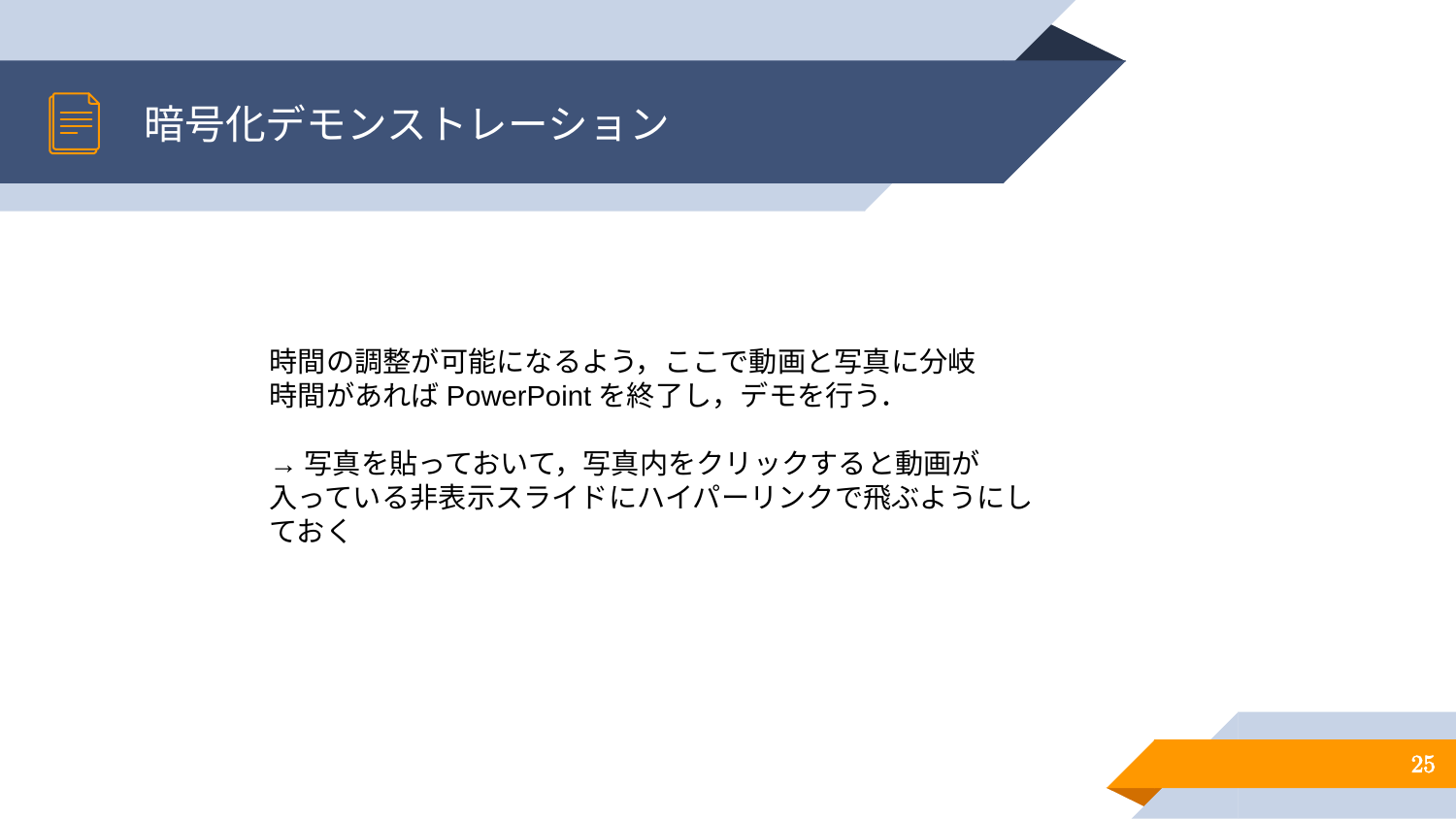

# 暗号化デモンストレーション

時間の調整が可能になるよう，ここで動画と写真に分岐
時間があればPowerPointを終了し，デモを行う．

→写真を貼っておいて，写真内をクリックすると動画が入っている非表示スライドにハイパーリンクで飛ぶようにしておく
25